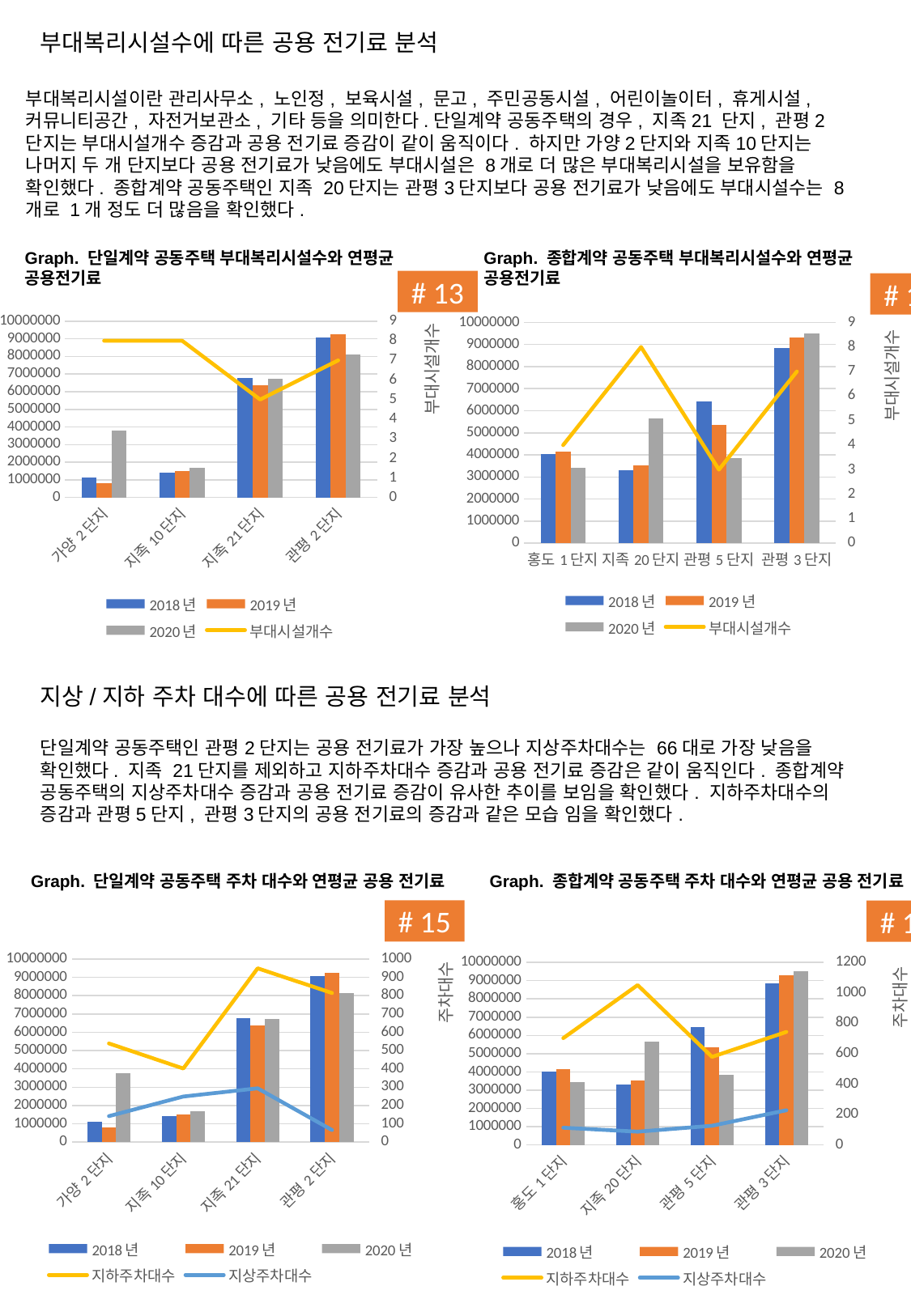

부대복리시설수에 따른 공용 전기료 분석
부대복리시설이란 관리사무소, 노인정, 보육시설, 문고, 주민공동시설, 어린이놀이터, 휴게시설, 커뮤니티공간, 자전거보관소, 기타 등을 의미한다.단일계약 공동주택의 경우, 지족21 단지, 관평2단지는 부대시설개수 증감과 공용 전기료 증감이 같이 움직이다. 하지만 가양2단지와 지족10단지는 나머지 두 개 단지보다 공용 전기료가 낮음에도 부대시설은 8개로 더 많은 부대복리시설을 보유함을 확인했다. 종합계약 공동주택인 지족 20단지는 관평3단지보다 공용 전기료가 낮음에도 부대시설수는 8개로 1개 정도 더 많음을 확인했다.
Graph. 단일계약 공동주택 부대복리시설수와 연평균 공용전기료
Graph. 종합계약 공동주택 부대복리시설수와 연평균 공용전기료
# 13
# 14

### Chart

| Category | 2018년 | 2019년 | 2020년 | 부대시설개수 |
|---|---|---|---|---|
| 가양2단지 | 1112098.6666666667 | 794861.0 | 3783930.9166666665 | 8.0 |
| 지족10단지 | 1408122.5 | 1522560.0 | 1697152.3333333333 | 8.0 |
| 지족21단지 | 6769125.416666667 | 6366429.583333333 | 6740511.25 | 5.0 |
| 관평2단지 | 9077203.166666666 | 9261226.75 | 8126415.916666667 | 7.0 |

### Chart

| Category | 2018년 | 2019년 | 2020년 | 부대시설개수 |
|---|---|---|---|---|
| 홍도1단지 | 4026363.3333333335 | 4160636.0833333335 | 3425968.3333333335 | 4.0 |
| 지족20단지 | 3321860.8333333335 | 3529517.25 | 5648592.083333333 | 8.0 |
| 관평5단지 | 6440608.166666667 | 5352134.333333333 | 3850328.4166666665 | 3.0 |
| 관평3단지 | 8835728.583333334 | 9312734.333333334 | 9511949.0 | 7.0 |
지상/지하 주차 대수에 따른 공용 전기료 분석
단일계약 공동주택인 관평2단지는 공용 전기료가 가장 높으나 지상주차대수는 66대로 가장 낮음을 확인했다. 지족 21단지를 제외하고 지하주차대수 증감과 공용 전기료 증감은 같이 움직인다. 종합계약 공동주택의 지상주차대수 증감과 공용 전기료 증감이 유사한 추이를 보임을 확인했다. 지하주차대수의 증감과 관평5단지, 관평3단지의 공용 전기료의 증감과 같은 모습 임을 확인했다.
Graph. 단일계약 공동주택 주차 대수와 연평균 공용 전기료
Graph. 종합계약 공동주택 주차 대수와 연평균 공용 전기료
# 15
# 16

### Chart

| Category | 2018년 | 2019년 | 2020년 | 지하주차대수 | 지상주차대수 |
|---|---|---|---|---|---|
| 가양2단지 | 1112098.6666666667 | 794861.0 | 3783930.9166666665 | 539.0 | 142.0 |
| 지족10단지 | 1408122.5 | 1522560.0 | 1697152.3333333333 | 402.0 | 249.0 |
| 지족21단지 | 6769125.416666667 | 6366429.583333333 | 6740511.25 | 949.0 | 294.0 |
| 관평2단지 | 9077203.166666666 | 9261226.75 | 8126415.916666667 | 814.0 | 66.0 |

### Chart

| Category | 2018년 | 2019년 | 2020년 | 지하주차대수 | 지상주차대수 |
|---|---|---|---|---|---|
| 홍도1단지 | 4026363.3333333335 | 4160636.0833333335 | 3425968.3333333335 | 702.0 | 113.0 |
| 지족20단지 | 3321860.8333333335 | 3529517.25 | 5648592.083333333 | 1051.0 | 87.0 |
| 관평5단지 | 6440608.166666667 | 5352134.333333333 | 3850328.4166666665 | 579.0 | 126.0 |
| 관평3단지 | 8835728.583333334 | 9312734.333333334 | 9511949.0 | 743.0 | 228.0 |